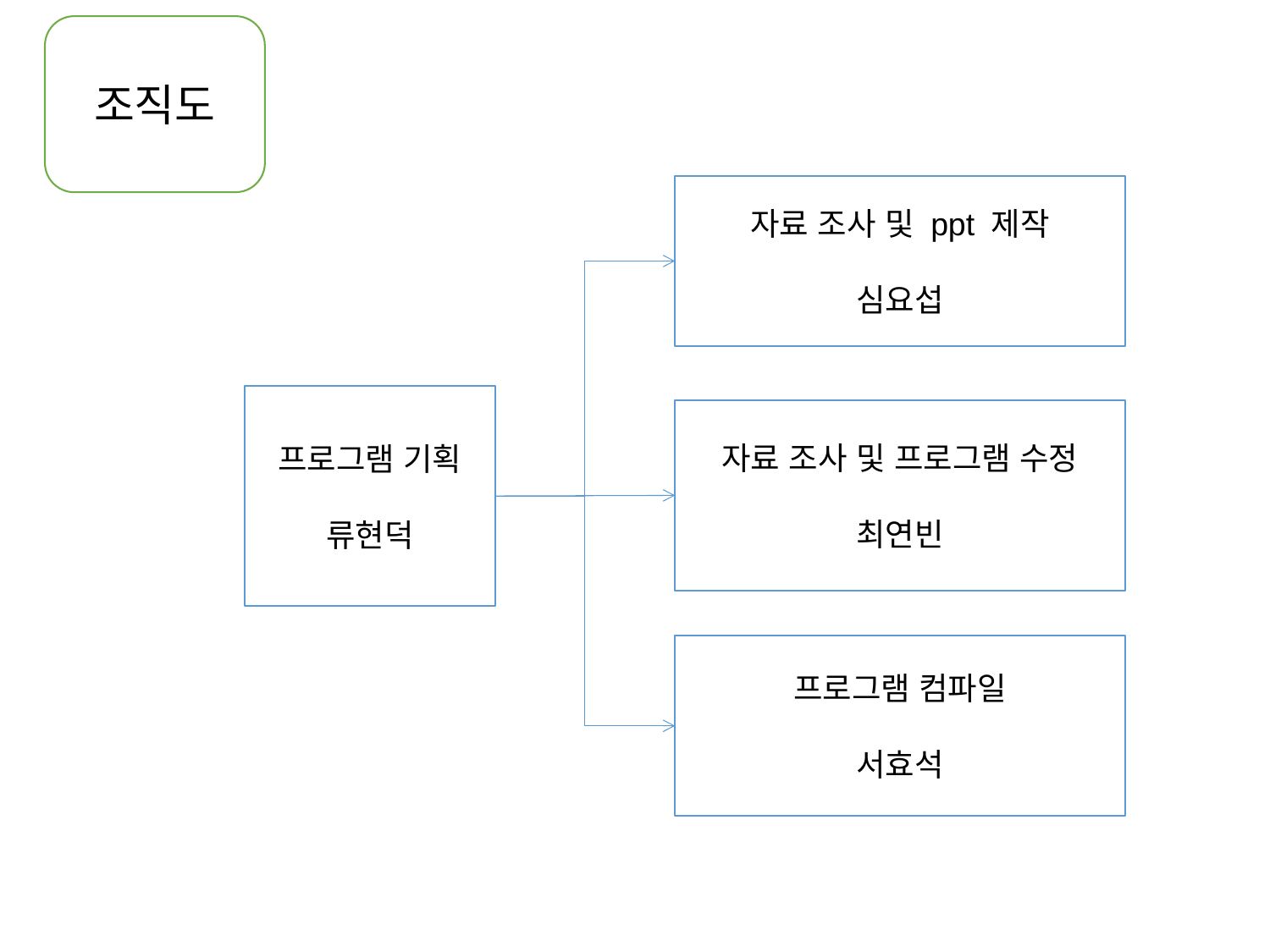

조직도
자료 조사 및 ppt 제작

심요섭
프로그램 기획

류현덕
자료 조사 및 프로그램 수정

최연빈
프로그램 컴파일

서효석